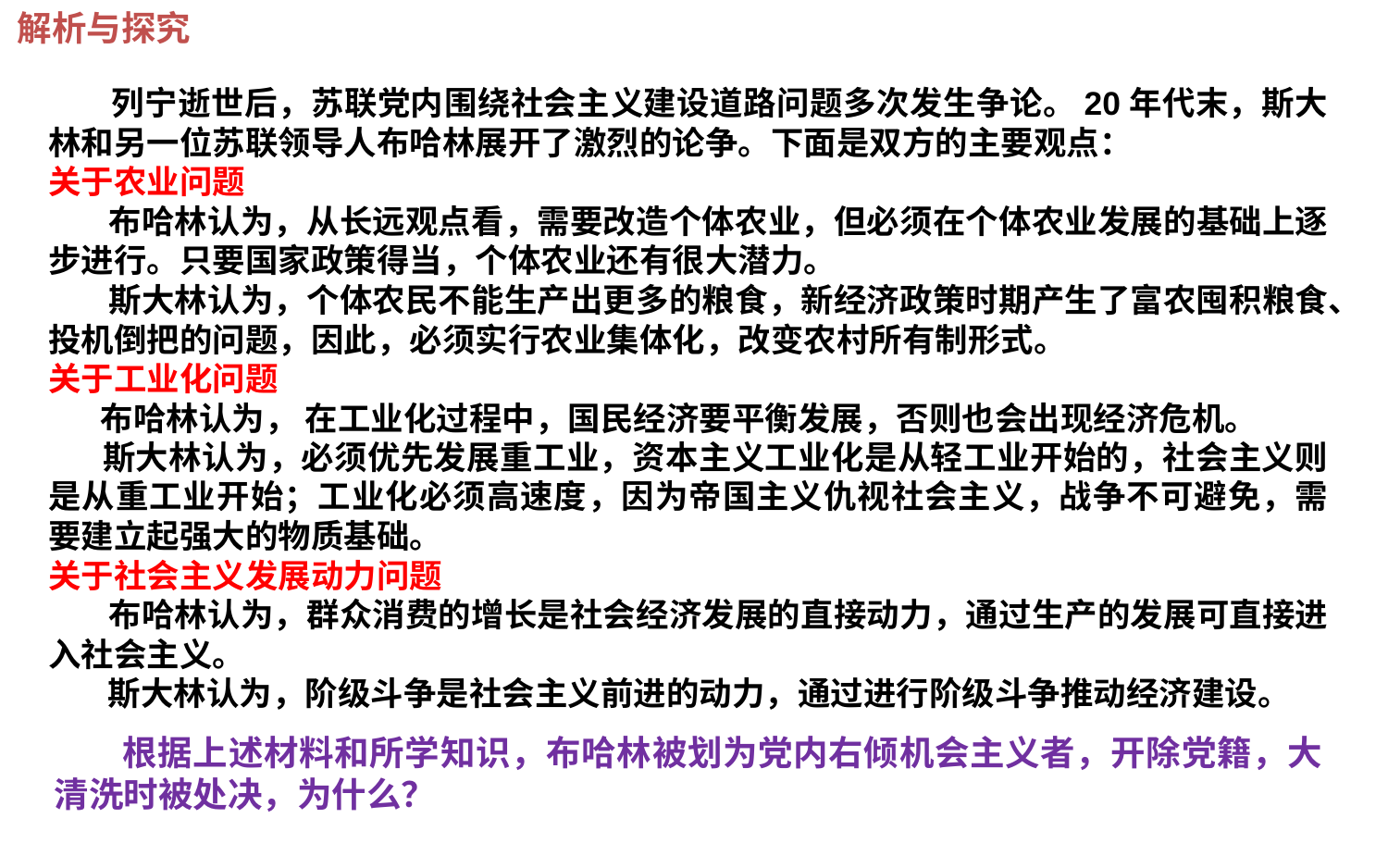

解析与探究
       列宁逝世后，苏联党内围绕社会主义建设道路问题多次发生争论。20年代末，斯大林和另一位苏联领导人布哈林展开了激烈的论争。下面是双方的主要观点：
关于农业问题
       布哈林认为，从长远观点看，需要改造个体农业，但必须在个体农业发展的基础上逐步进行。只要国家政策得当，个体农业还有很大潜力。
       斯大林认为，个体农民不能生产出更多的粮食，新经济政策时期产生了富农囤积粮食、投机倒把的问题，因此，必须实行农业集体化，改变农村所有制形式。
关于工业化问题
      布哈林认为， 在工业化过程中，国民经济要平衡发展，否则也会出现经济危机。
      斯大林认为，必须优先发展重工业，资本主义工业化是从轻工业开始的，社会主义则是从重工业开始；工业化必须高速度，因为帝国主义仇视社会主义，战争不可避免，需要建立起强大的物质基础。
关于社会主义发展动力问题
       布哈林认为，群众消费的增长是社会经济发展的直接动力，通过生产的发展可直接进入社会主义。
       斯大林认为，阶级斗争是社会主义前进的动力，通过进行阶级斗争推动经济建设。
       根据上述材料和所学知识，布哈林被划为党内右倾机会主义者，开除党籍，大清洗时被处决，为什么？